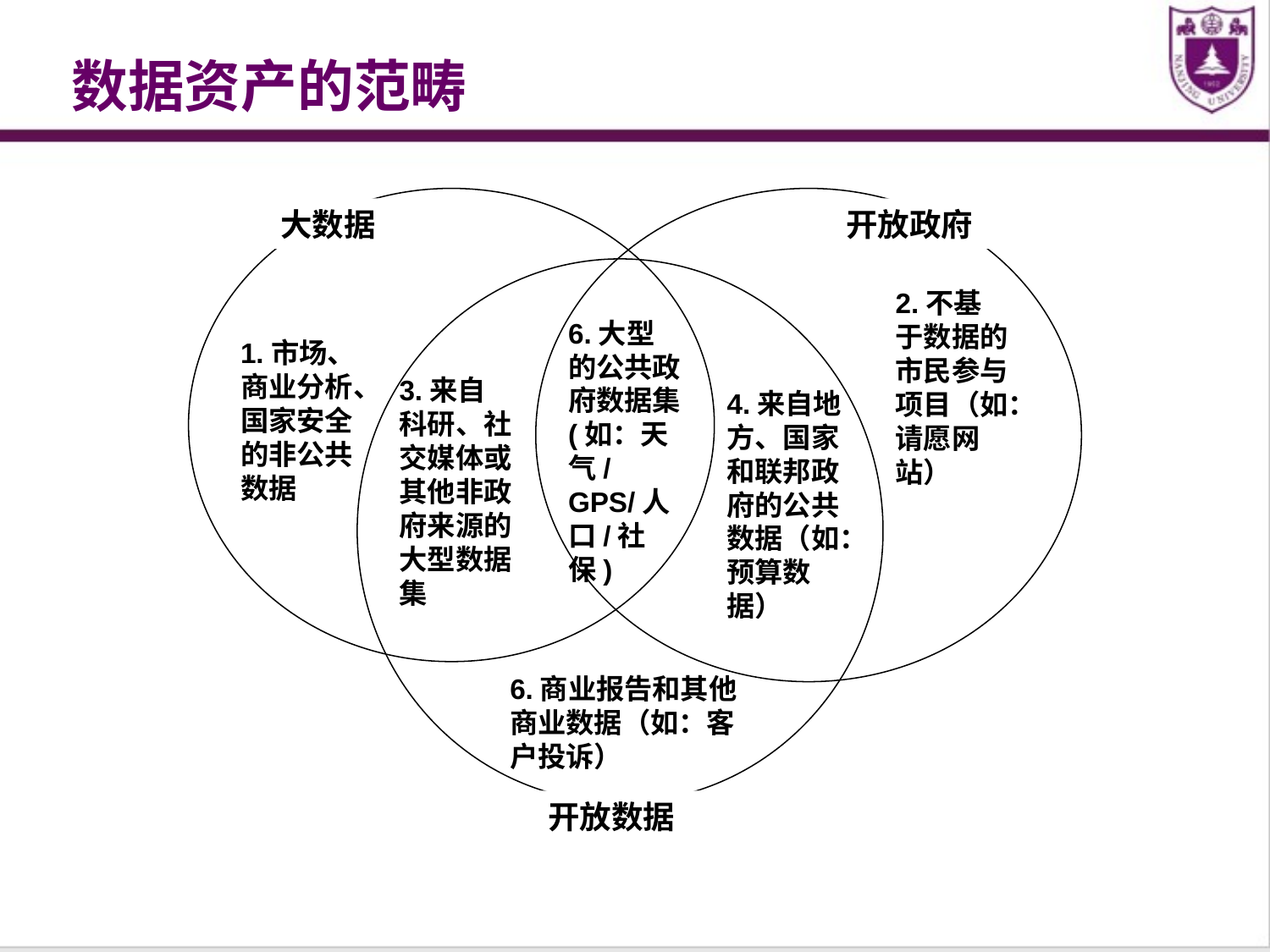

# 数据资产的范畴

大数据
开放政府

2.不基于数据的市民参与项目（如：请愿网站）
6.大型的公共政府数据集(如：天气/GPS/人口/社保)
1.市场、商业分析、国家安全的非公共数据
3.来自科研、社交媒体或其他非政府来源的大型数据集
4.来自地方、国家和联邦政府的公共数据（如：预算数据）
6.商业报告和其他商业数据（如：客户投诉）
开放数据